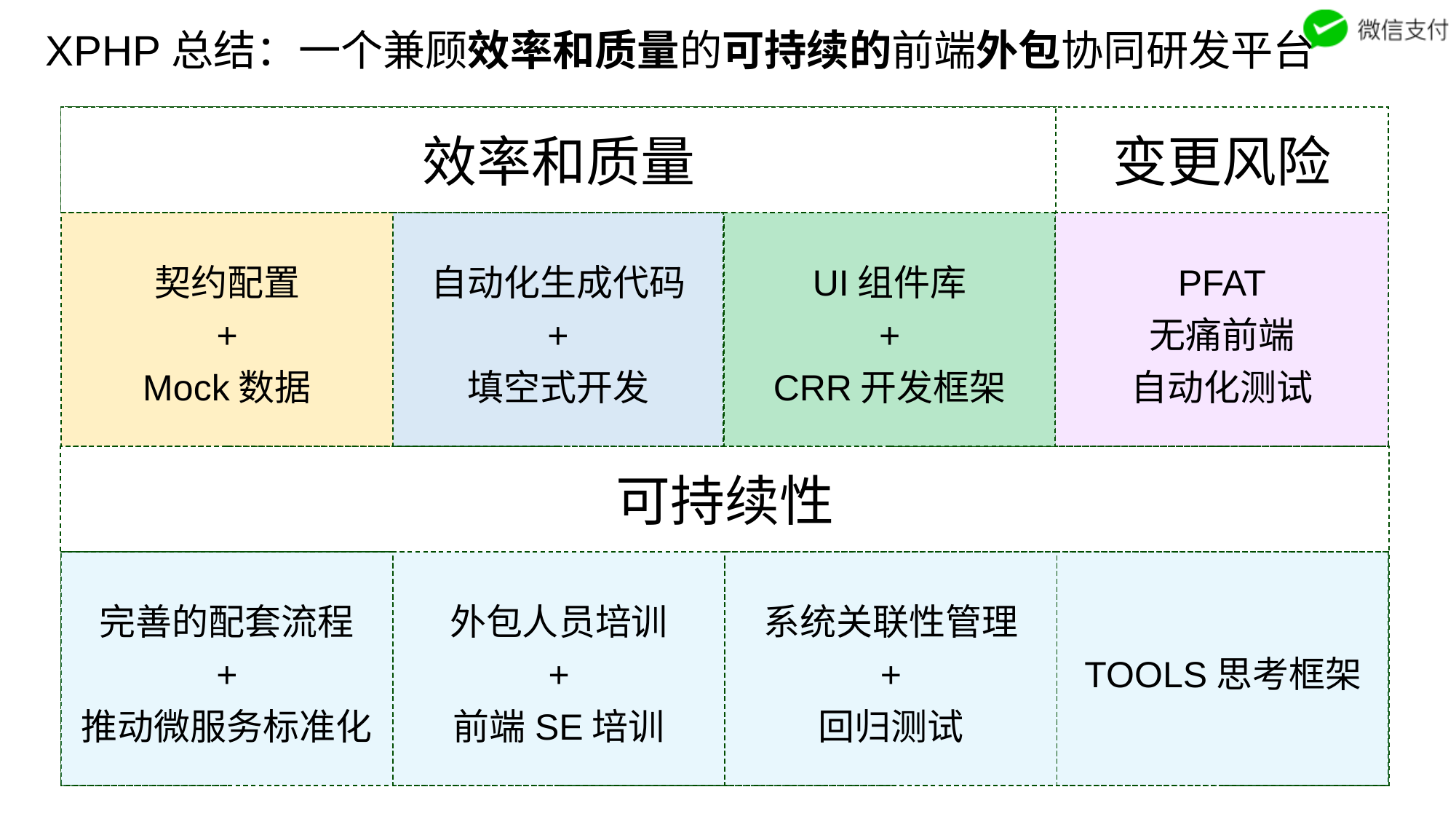

XPHP总结：一个兼顾效率和质量的可持续的前端外包协同研发平台
效率和质量
变更风险

UI组件库
+
CRR开发框架
PFAT
无痛前端
自动化测试
自动化生成代码
+
填空式开发
契约配置
+
Mock数据
可持续性
完善的配套流程
+
推动微服务标准化
外包人员培训
+
前端SE培训
系统关联性管理
+
回归测试
TOOLS思考框架